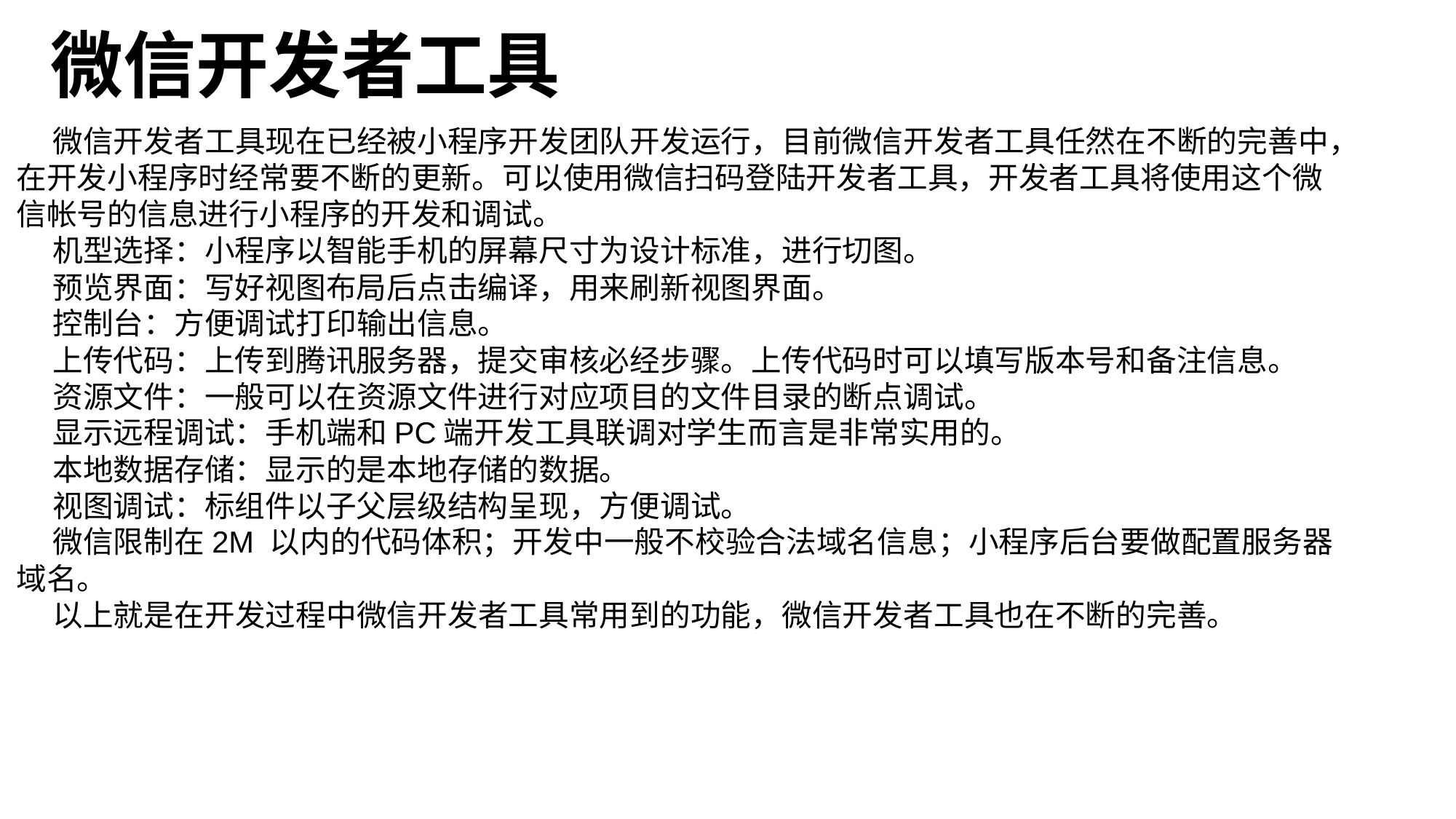

微信开发者工具
微信开发者工具现在已经被小程序开发团队开发运行，目前微信开发者工具任然在不断的完善中，在开发小程序时经常要不断的更新。可以使用微信扫码登陆开发者工具，开发者工具将使用这个微信帐号的信息进行小程序的开发和调试。
机型选择：小程序以智能手机的屏幕尺寸为设计标准，进行切图。
预览界面：写好视图布局后点击编译，用来刷新视图界面。
控制台：方便调试打印输出信息。
上传代码：上传到腾讯服务器，提交审核必经步骤。上传代码时可以填写版本号和备注信息。
资源文件：一般可以在资源文件进行对应项目的文件目录的断点调试。
显示远程调试：手机端和PC端开发工具联调对学生而言是非常实用的。
本地数据存储：显示的是本地存储的数据。
视图调试：标组件以子父层级结构呈现，方便调试。
微信限制在2M 以内的代码体积；开发中一般不校验合法域名信息；小程序后台要做配置服务器域名。
以上就是在开发过程中微信开发者工具常用到的功能，微信开发者工具也在不断的完善。